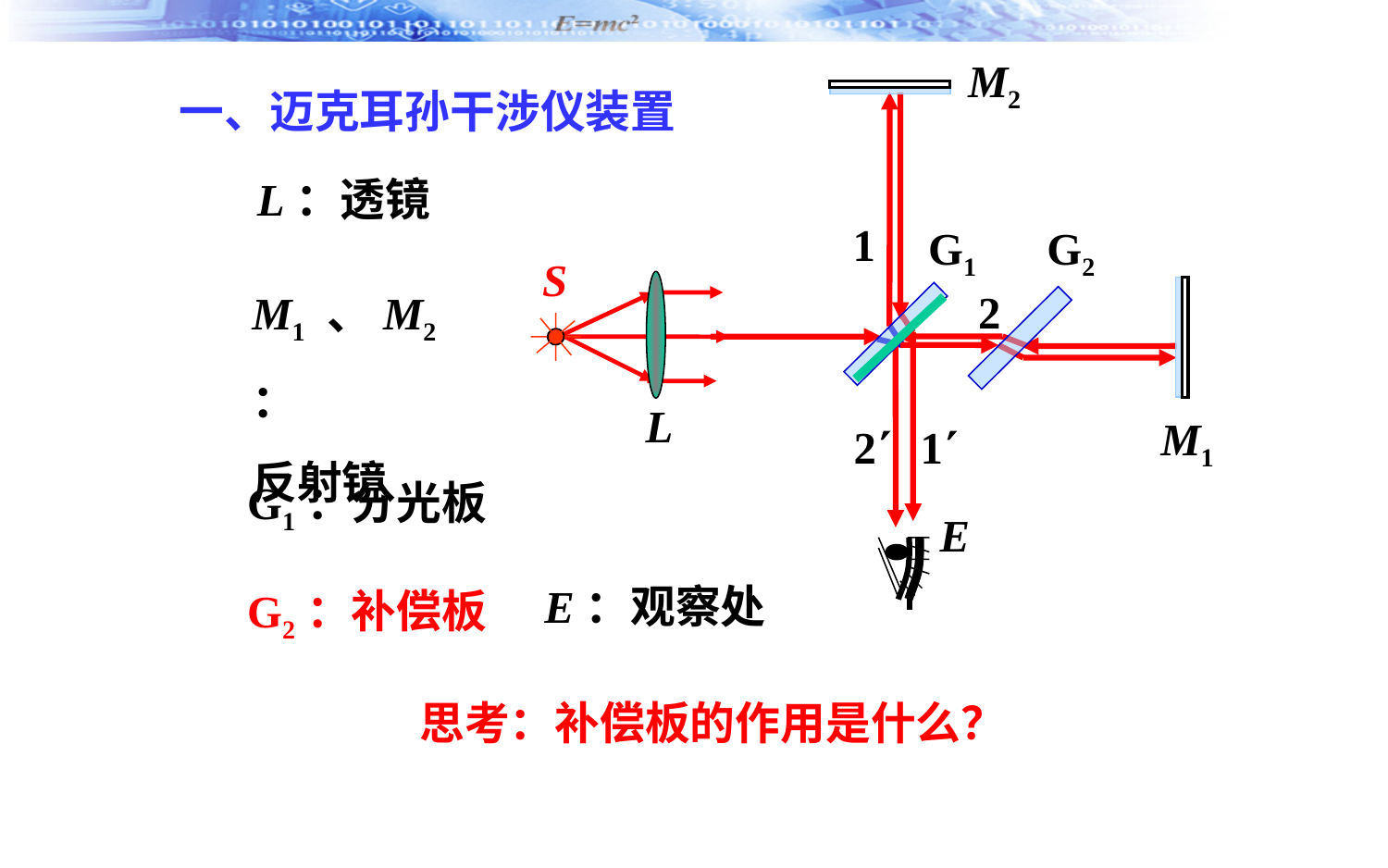

M2
一、迈克耳孙干涉仪装置

L：透镜
1
G1
G2
S

M1 、M2 ：
反射镜
2

L
M1
2′
1′
G1：分光板
E
E：观察处
G2：补偿板
思考：补偿板的作用是什么？